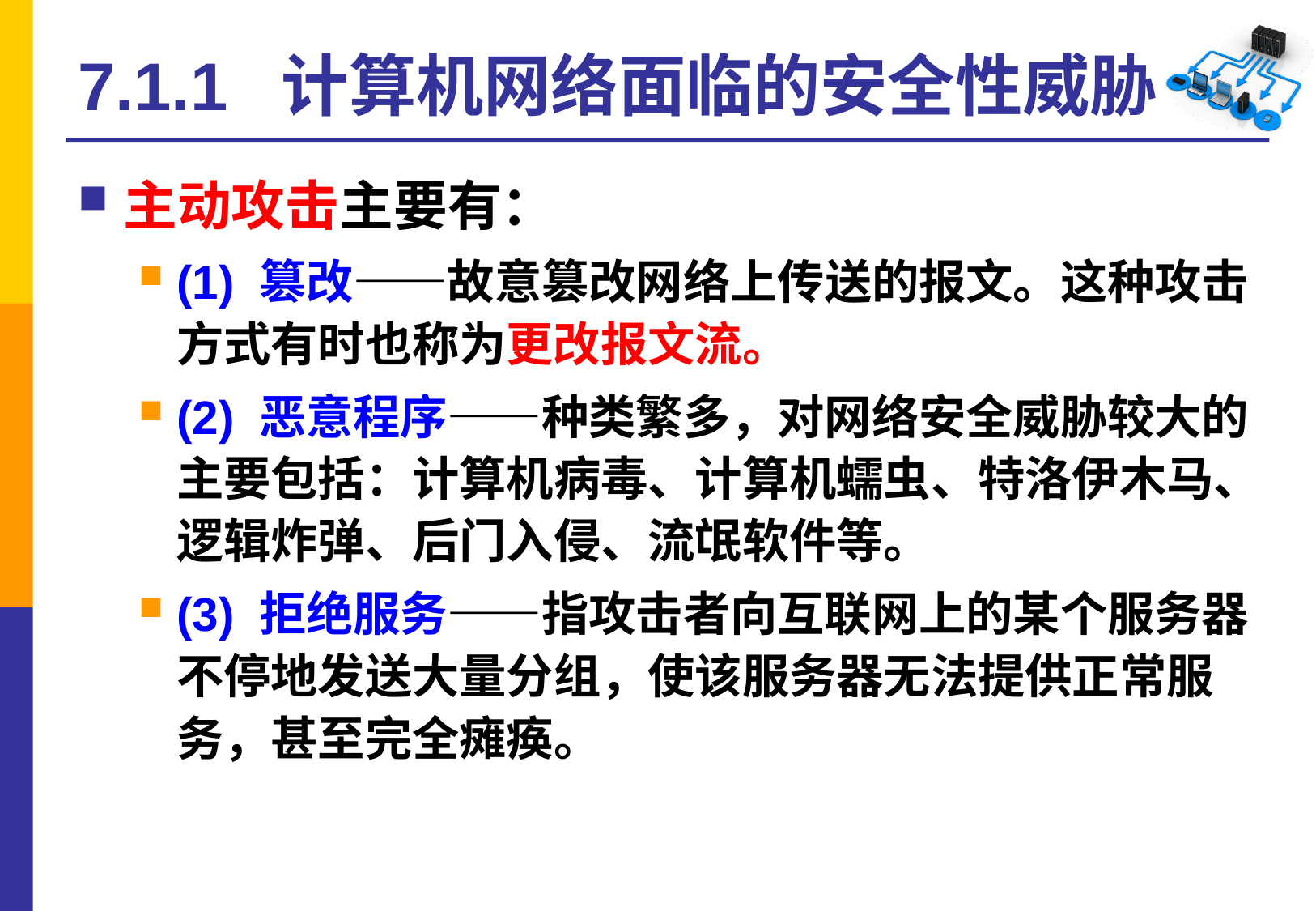

# 7.1.1  计算机网络面临的安全性威胁
主动攻击主要有：
(1) 篡改——故意篡改网络上传送的报文。这种攻击方式有时也称为更改报文流。
(2) 恶意程序——种类繁多，对网络安全威胁较大的主要包括：计算机病毒、计算机蠕虫、特洛伊木马、逻辑炸弹、后门入侵、流氓软件等。
(3) 拒绝服务——指攻击者向互联网上的某个服务器不停地发送大量分组，使该服务器无法提供正常服务，甚至完全瘫痪。